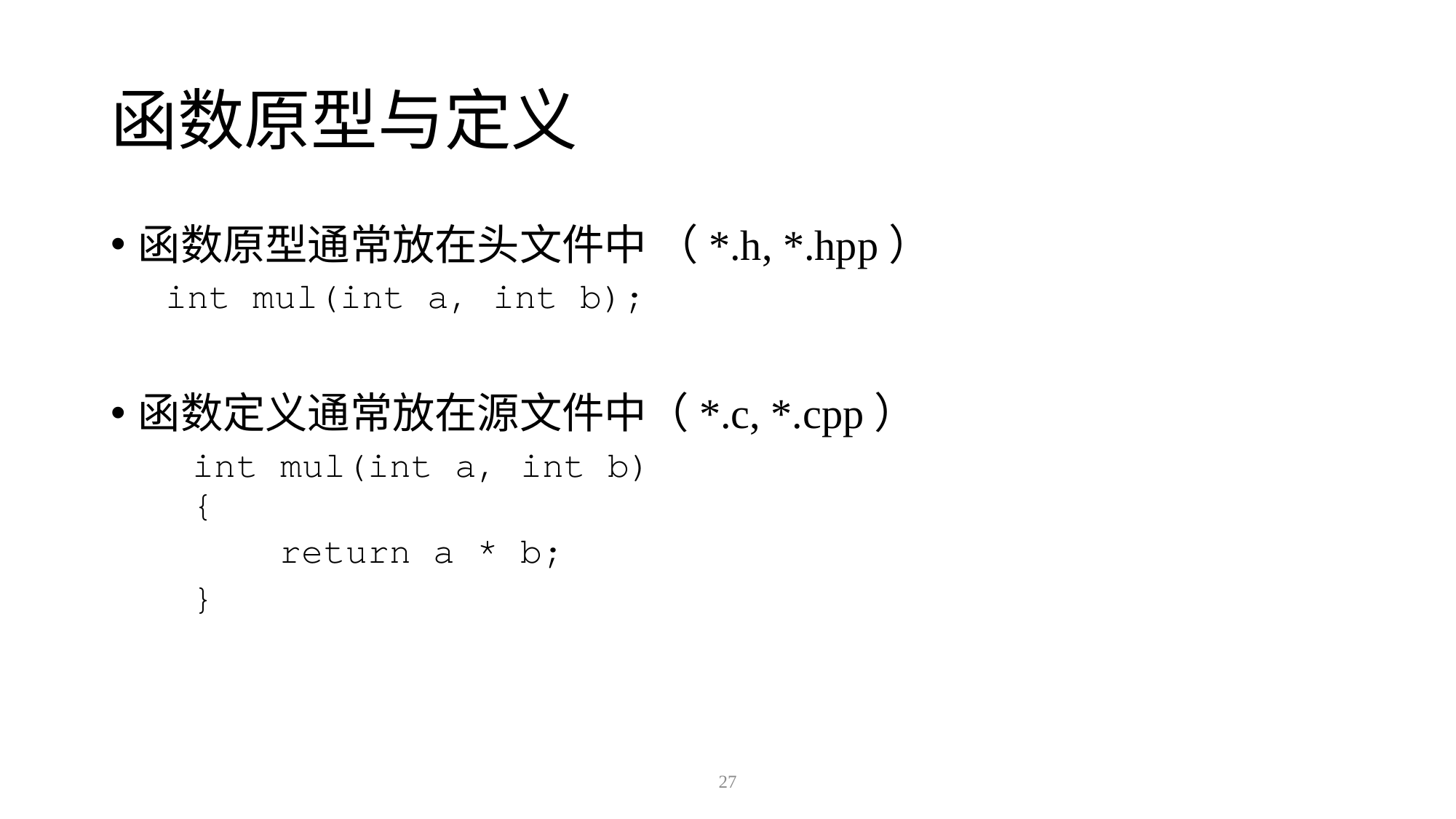

# 函数原型与定义
函数原型通常放在头文件中 （*.h, *.hpp）
int mul(int a, int b);

函数定义通常放在源文件中（*.c, *.cpp）
int mul(int a, int b)
{
    return a * b;
}

27